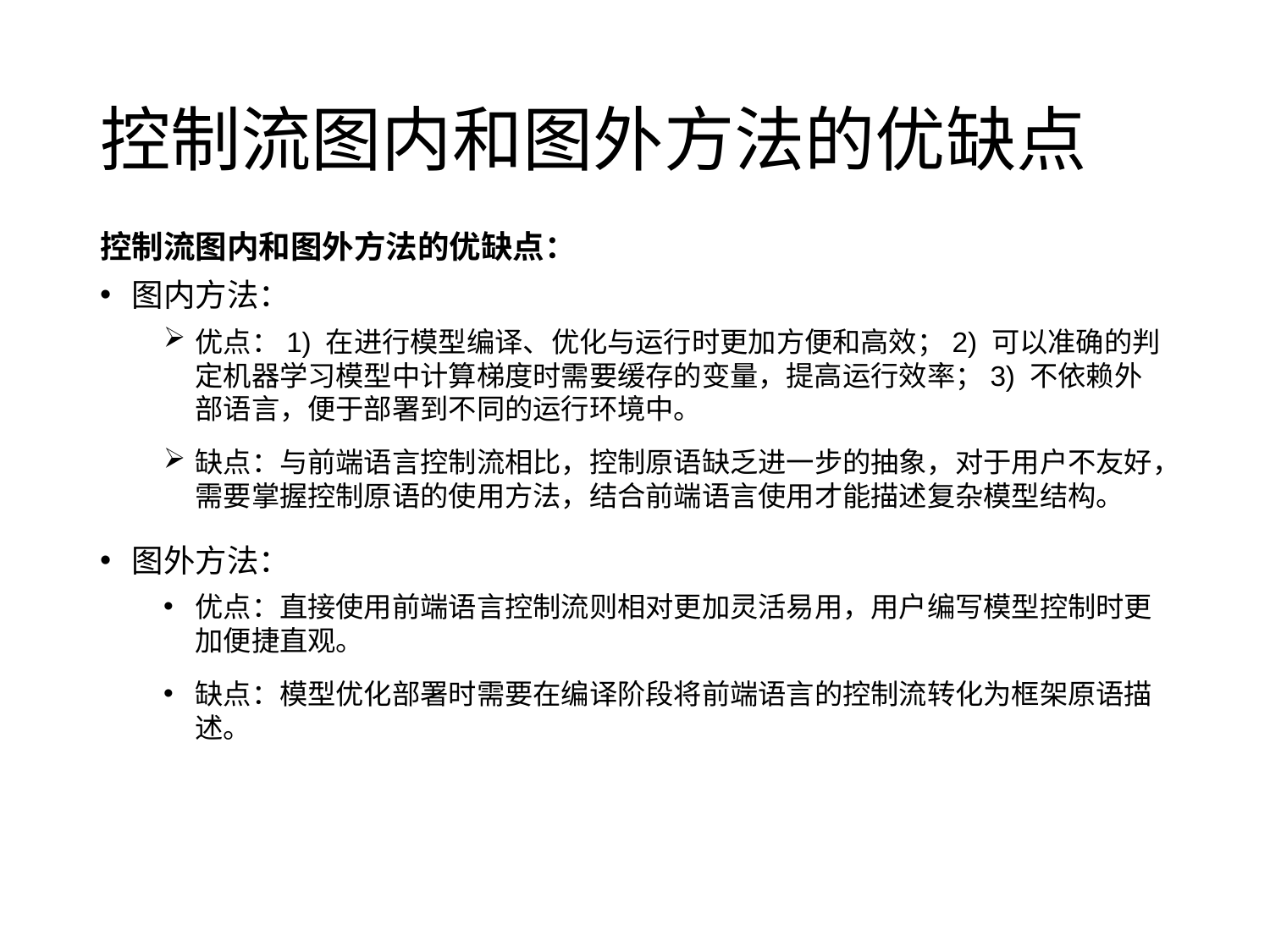

# 控制流图内和图外方法的优缺点
控制流图内和图外方法的优缺点：
图内方法：
优点：1) 在进行模型编译、优化与运行时更加方便和高效；2) 可以准确的判定机器学习模型中计算梯度时需要缓存的变量，提高运行效率；3) 不依赖外部语言，便于部署到不同的运行环境中。
缺点：与前端语言控制流相比，控制原语缺乏进一步的抽象，对于用户不友好，需要掌握控制原语的使用方法，结合前端语言使用才能描述复杂模型结构。
图外方法：
优点：直接使用前端语言控制流则相对更加灵活易用，用户编写模型控制时更加便捷直观。
缺点：模型优化部署时需要在编译阶段将前端语言的控制流转化为框架原语描述。